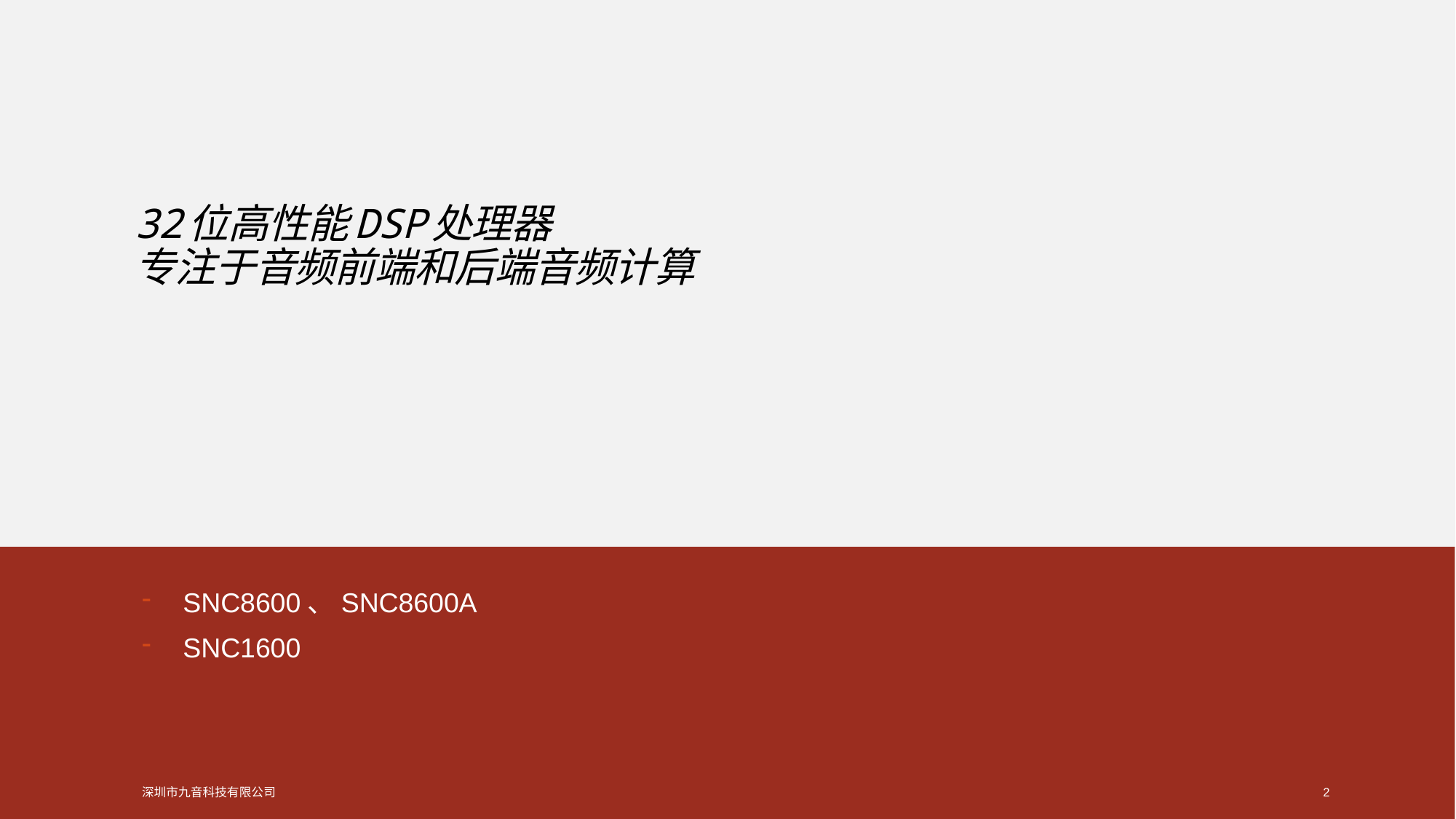

# 32位高性能DSP处理器 专注于音频前端和后端音频计算
SNC8600、SNC8600A
SNC1600
深圳市九音科技有限公司
2